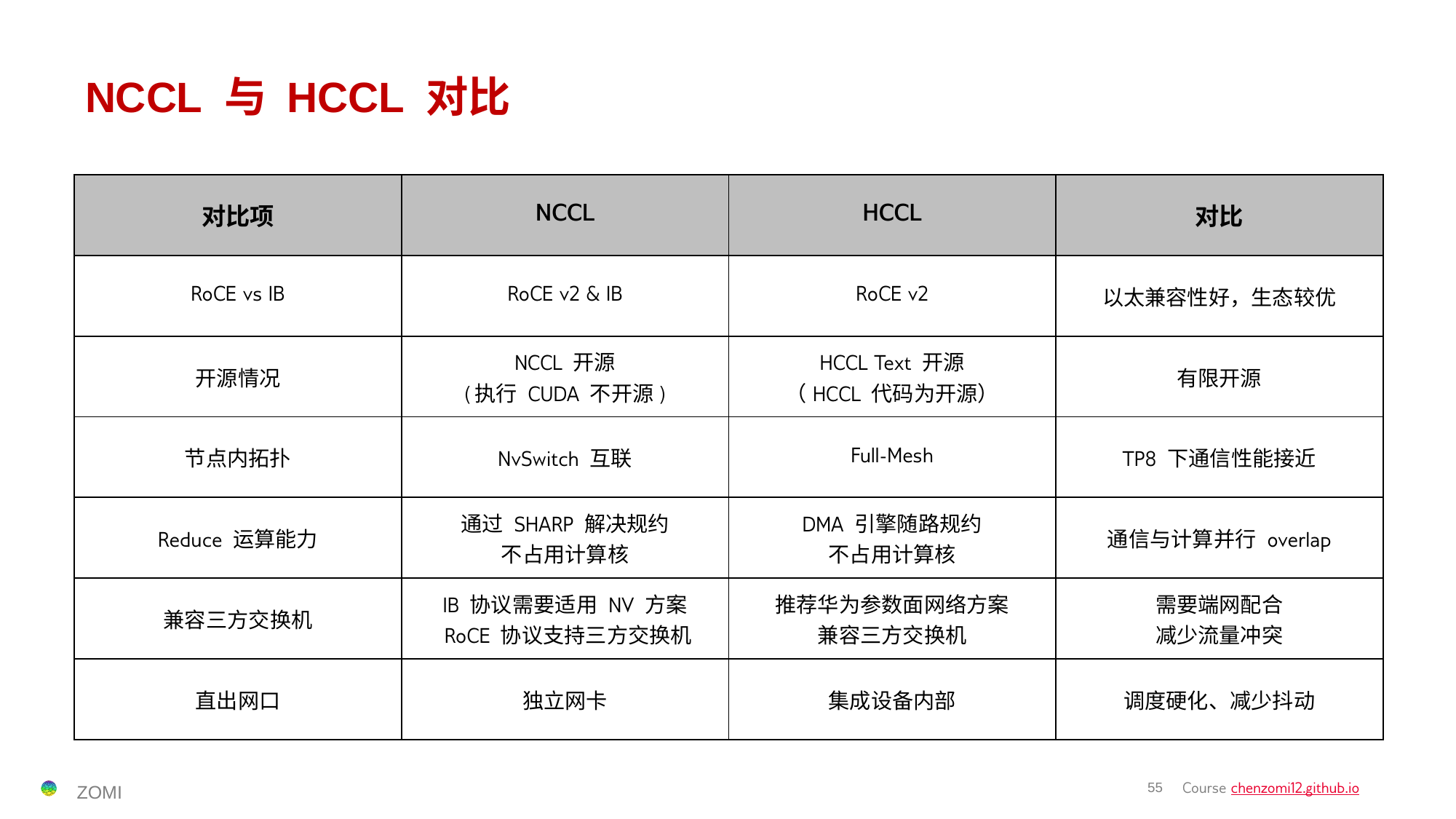

# NCCL 与 HCCL 对比
| 对比项 | NCCL | HCCL | 对比 |
| --- | --- | --- | --- |
| RoCE vs IB | RoCE v2 & IB | RoCE v2 | 以太兼容性好，生态较优 |
| 开源情况 | NCCL 开源 (执行 CUDA 不开源) | HCCL Text 开源 （HCCL 代码为开源） | 有限开源 |
| 节点内拓扑 | NvSwitch 互联 | Full-Mesh | TP8 下通信性能接近 |
| Reduce 运算能力 | 通过 SHARP 解决规约 不占用计算核 | DMA 引擎随路规约 不占用计算核 | 通信与计算并行 overlap |
| 兼容三方交换机 | IB 协议需要适用 NV 方案 RoCE 协议支持三方交换机 | 推荐华为参数面网络方案 兼容三方交换机 | 需要端网配合 减少流量冲突 |
| 直出网口 | 独立网卡 | 集成设备内部 | 调度硬化、减少抖动 |